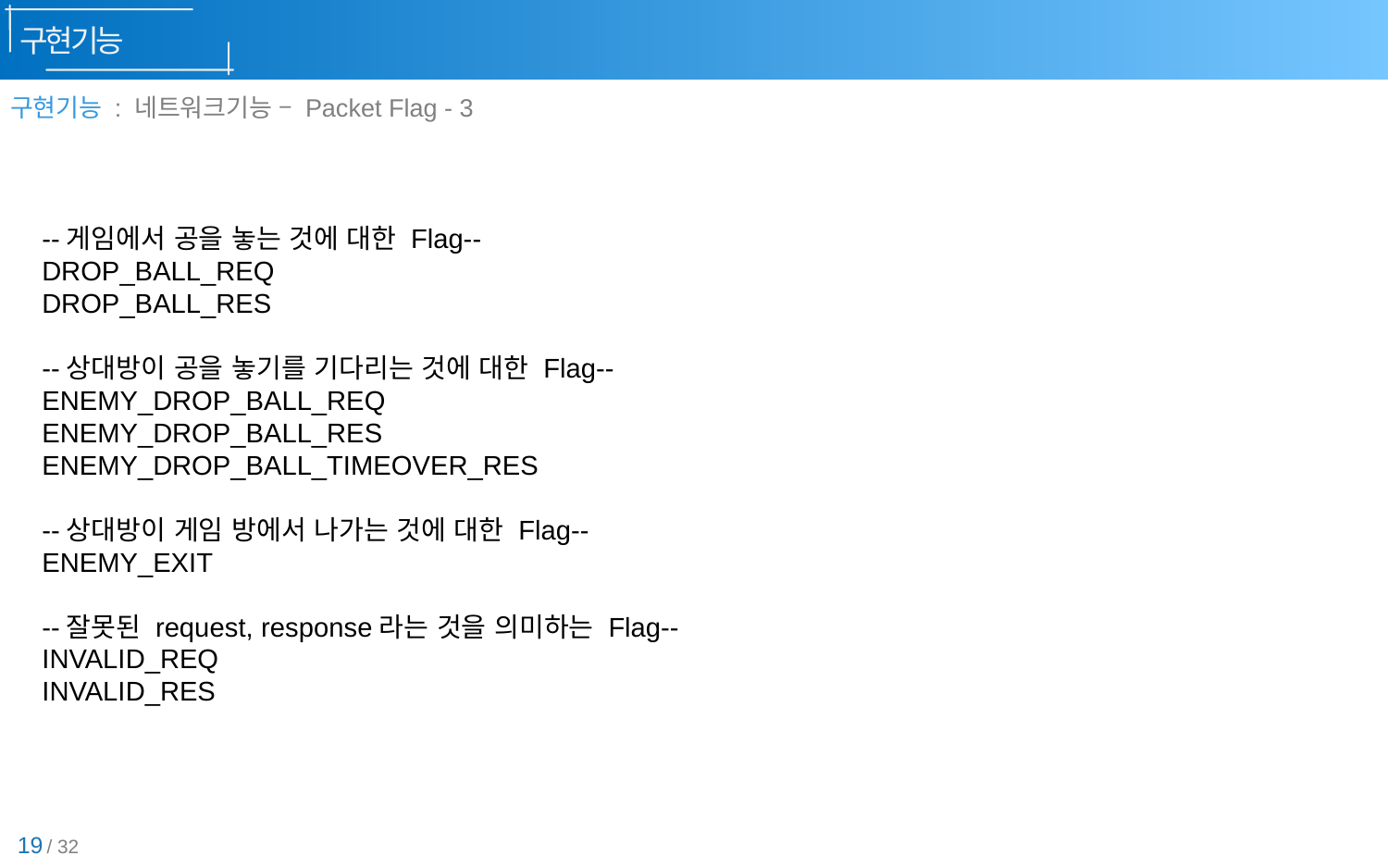

구현기능
구현기능 : 네트워크기능 – Packet Flag - 3
--게임에서 공을 놓는 것에 대한 Flag--
DROP_BALL_REQ
DROP_BALL_RES

--상대방이 공을 놓기를 기다리는 것에 대한 Flag--
ENEMY_DROP_BALL_REQ
ENEMY_DROP_BALL_RES
ENEMY_DROP_BALL_TIMEOVER_RES
--상대방이 게임 방에서 나가는 것에 대한 Flag--
ENEMY_EXIT

--잘못된 request, response라는 것을 의미하는 Flag--
INVALID_REQ
INVALID_RES

19